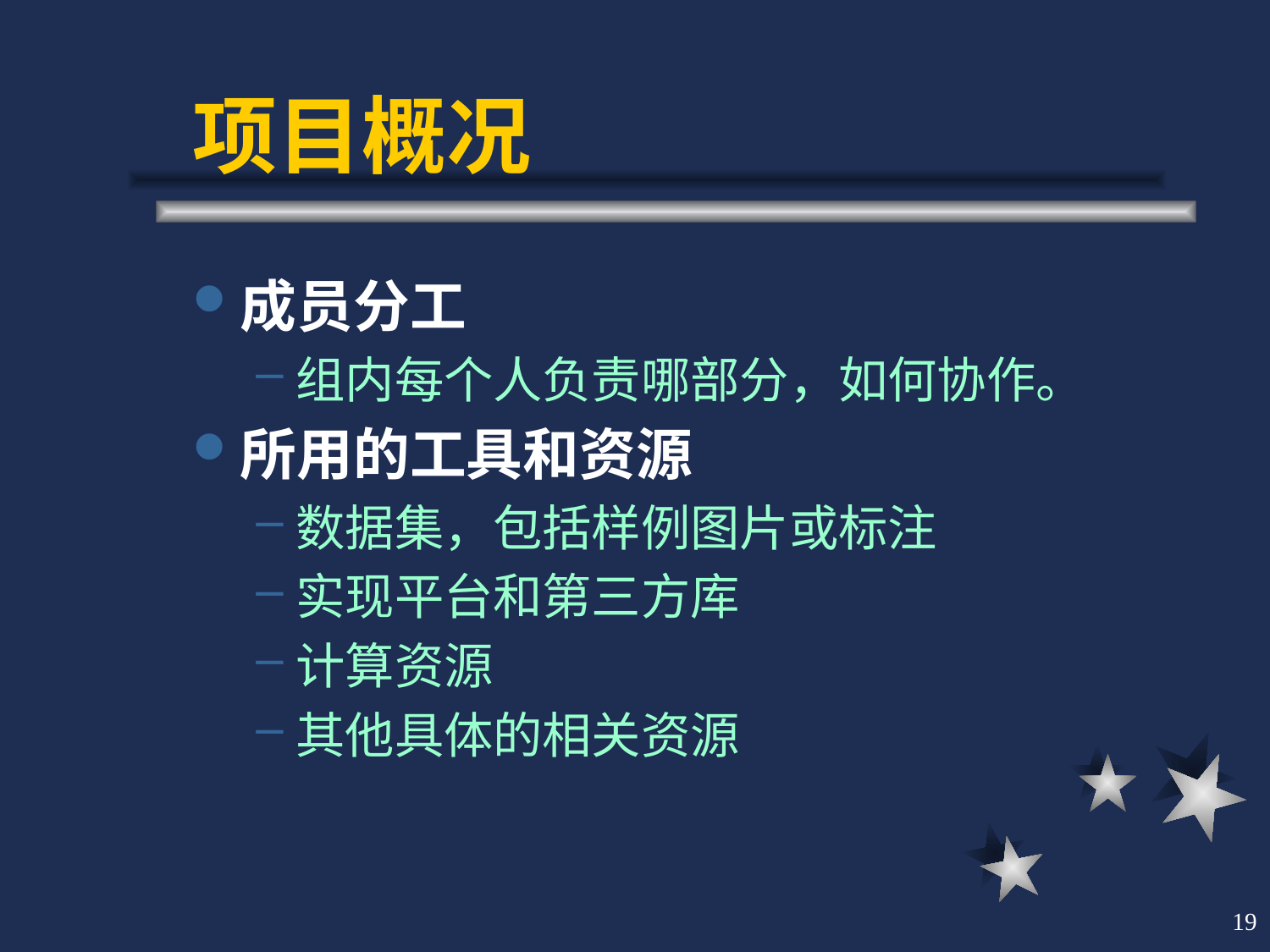

# 项目概况
成员分工
组内每个人负责哪部分，如何协作。
所用的工具和资源
数据集，包括样例图片或标注
实现平台和第三方库
计算资源
其他具体的相关资源
19